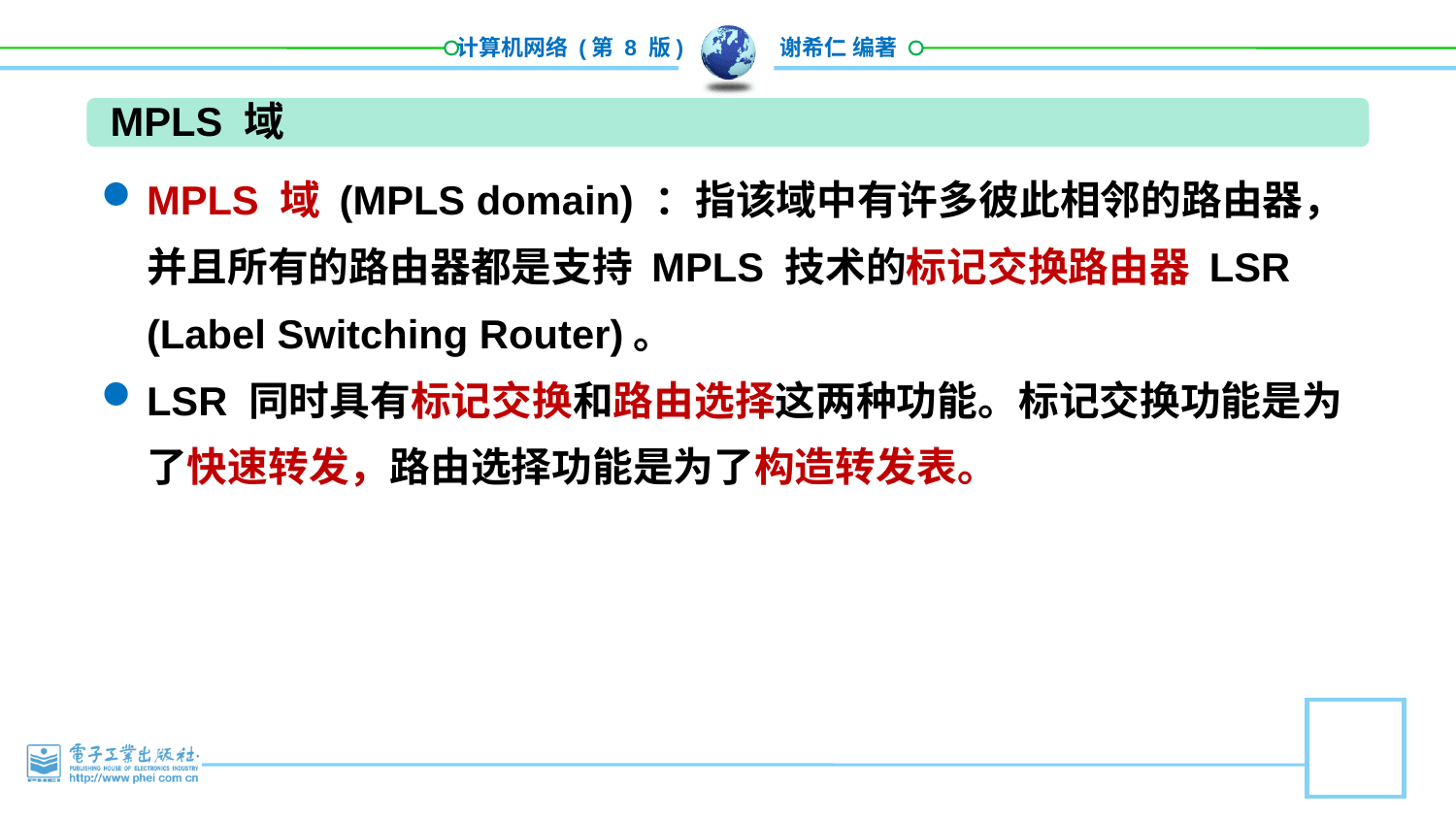

MPLS 域

MPLS 域 (MPLS domain) ：指该域中有许多彼此相邻的路由器，并且所有的路由器都是支持 MPLS 技术的标记交换路由器 LSR (Label Switching Router)。
LSR 同时具有标记交换和路由选择这两种功能。标记交换功能是为了快速转发，路由选择功能是为了构造转发表。